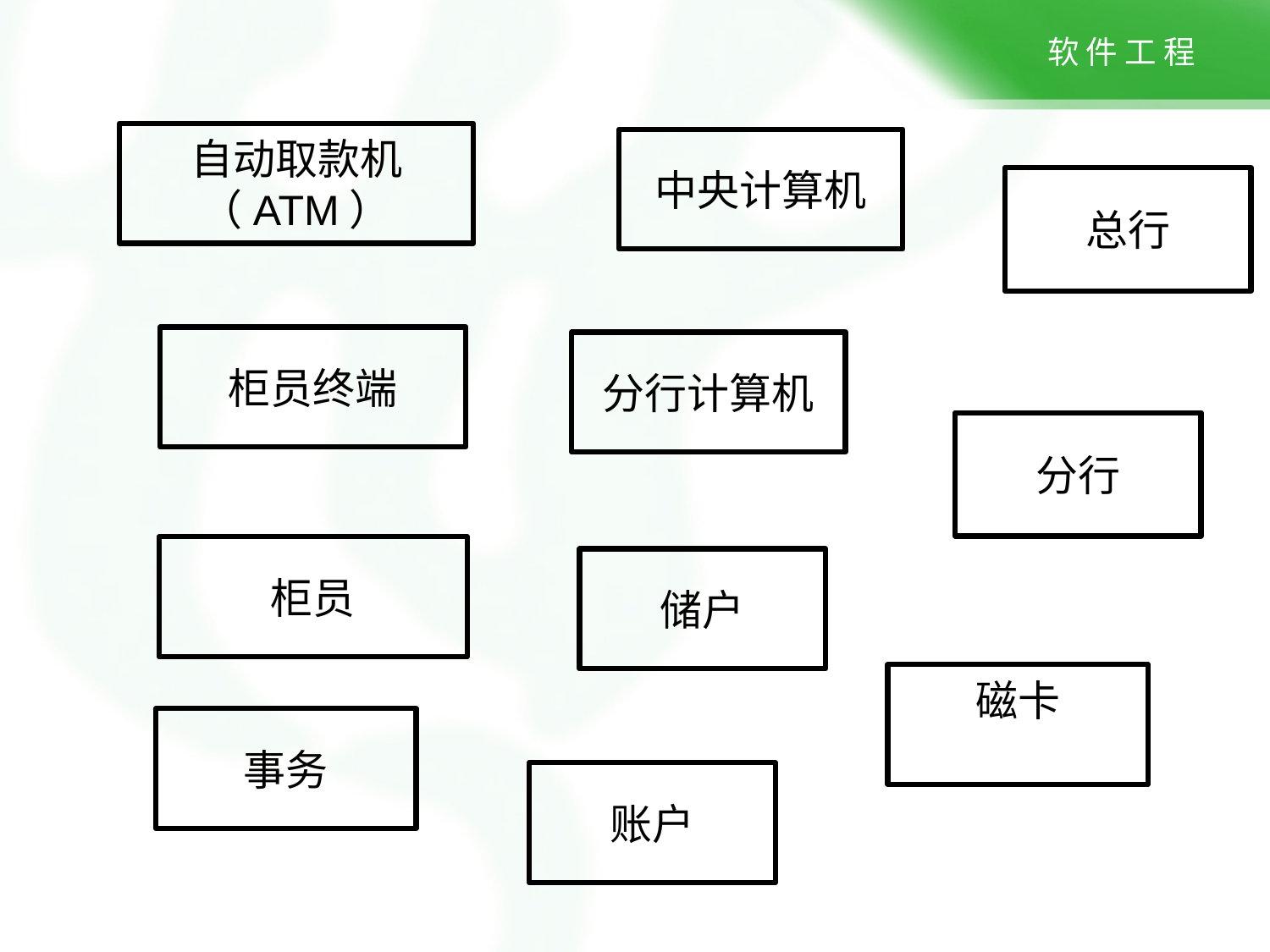

自动取款机（ATM）
中央计算机
总行
柜员终端
分行计算机
分行
柜员
储户
磁卡

事务
账户